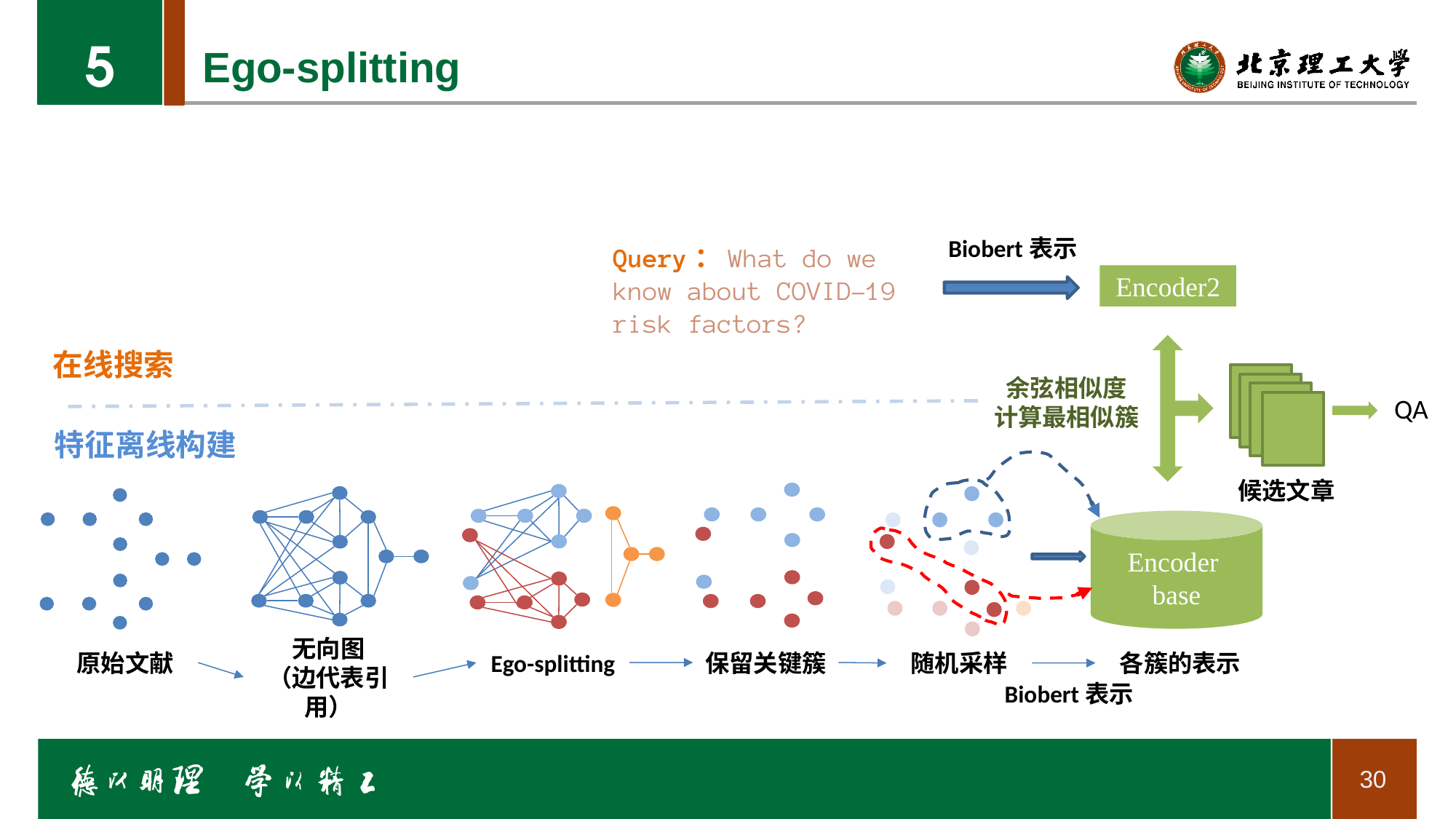

5
# Ego-splitting
Biobert表示
Query：What do we know about COVID-19 risk factors?

Encoder2

在线搜索

余弦相似度
计算最相似簇

QA

特征离线构建

候选文章

Encoder
base
无向图
（边代表引用）
保留关键簇
原始文献
Ego-splitting
各簇的表示
随机采样
Biobert表示
30